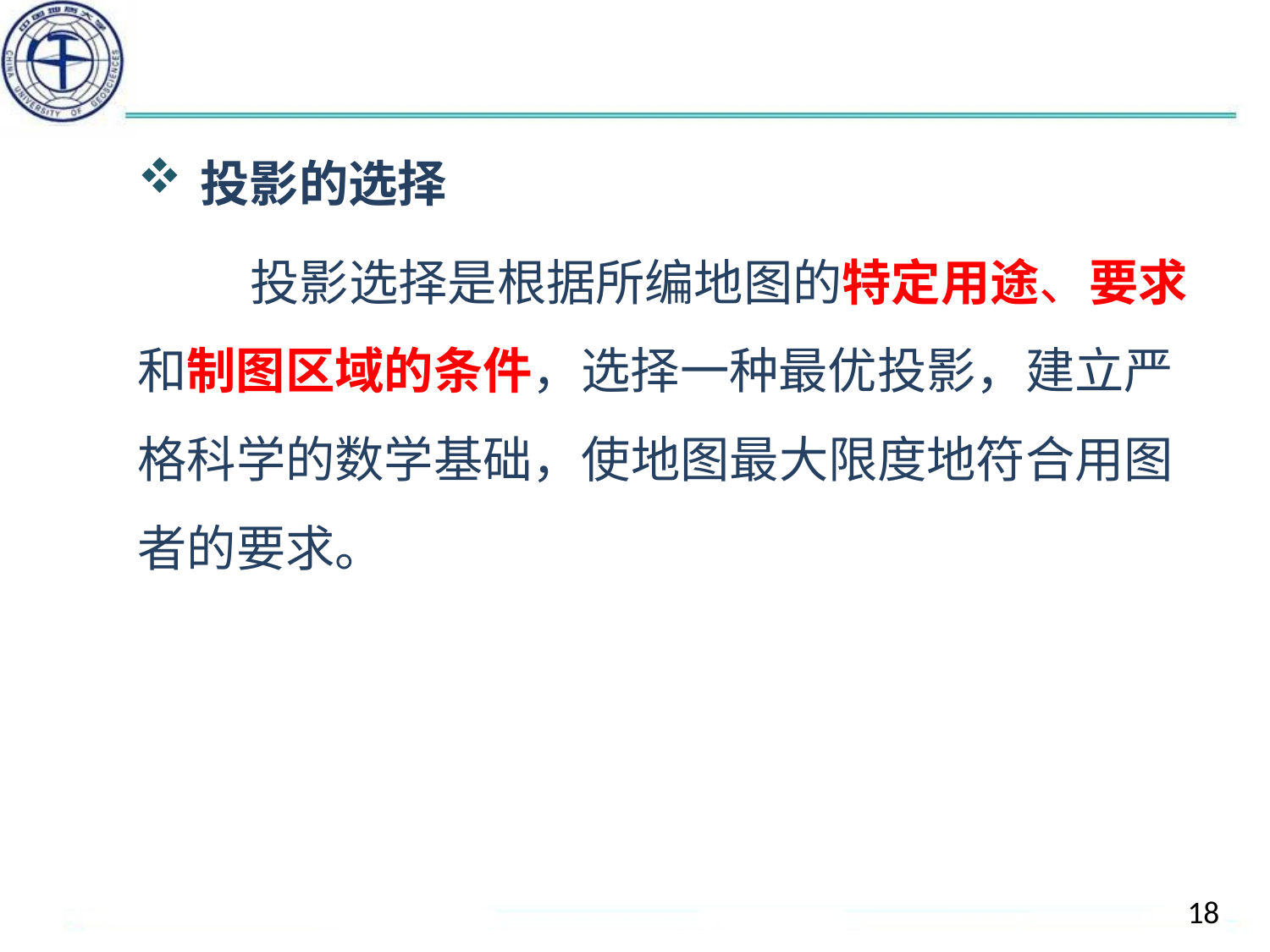

#
投影的选择
         投影选择是根据所编地图的特定用途、要求和制图区域的条件，选择一种最优投影，建立严格科学的数学基础，使地图最大限度地符合用图者的要求。

18